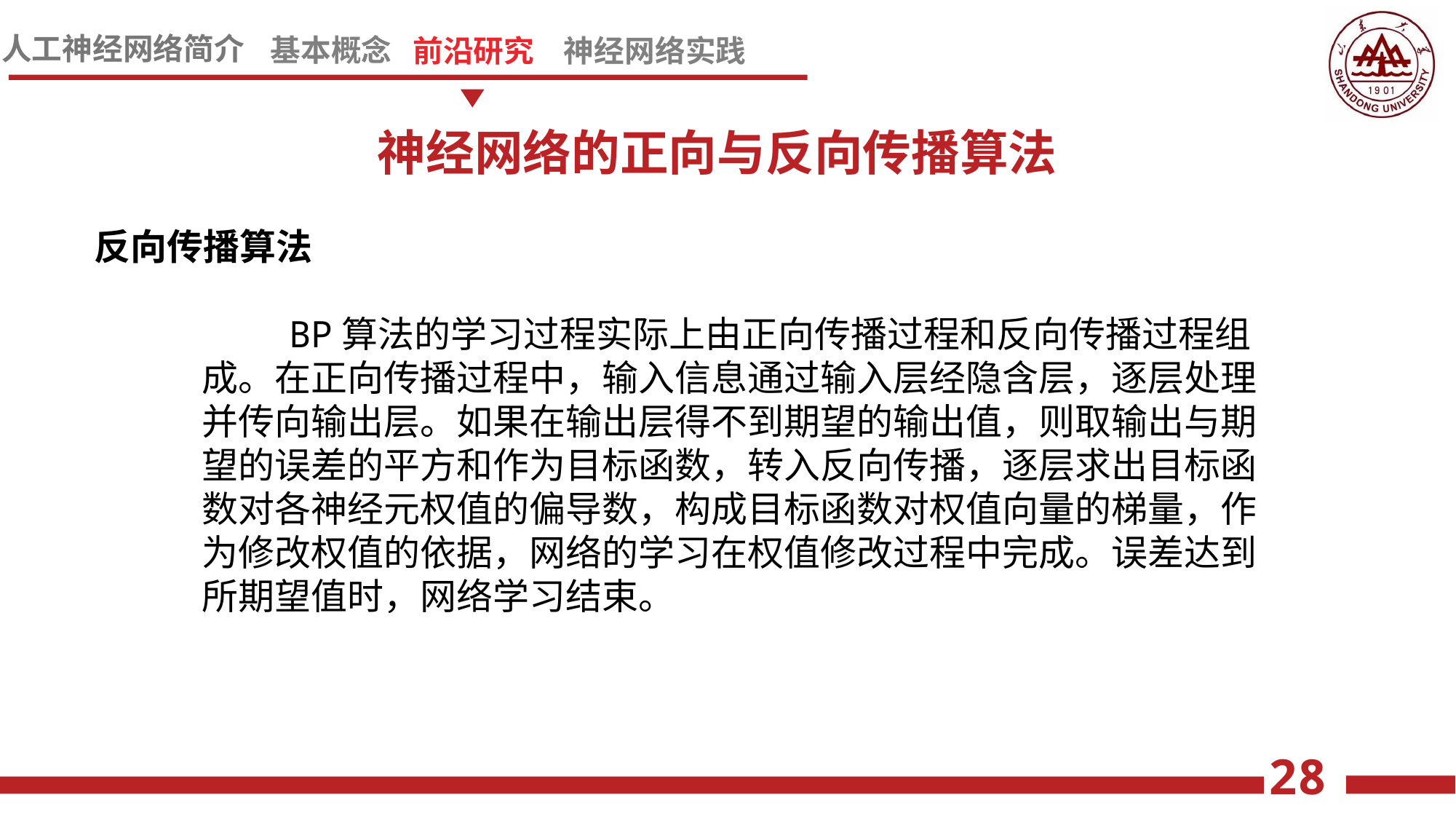

神经网络的正向与反向传播算法
 反向传播算法
    BP算法的学习过程实际上由正向传播过程和反向传播过程组成。在正向传播过程中，输入信息通过输入层经隐含层，逐层处理并传向输出层。如果在输出层得不到期望的输出值，则取输出与期望的误差的平方和作为目标函数，转入反向传播，逐层求出目标函数对各神经元权值的偏导数，构成目标函数对权值向量的梯量，作为修改权值的依据，网络的学习在权值修改过程中完成。误差达到所期望值时，网络学习结束。